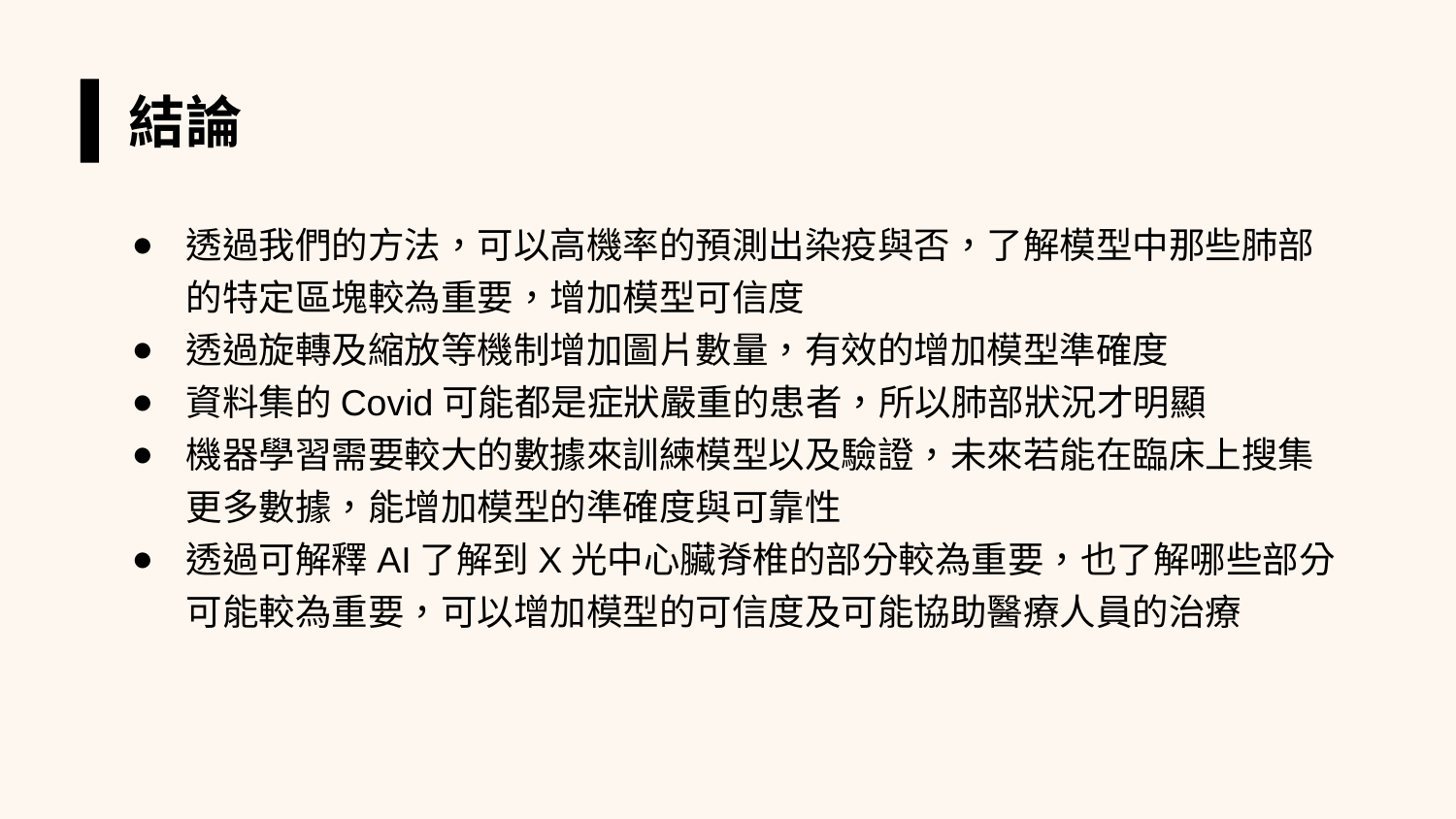

結論
透過我們的方法，可以高機率的預測出染疫與否，了解模型中那些肺部的特定區塊較為重要，增加模型可信度
透過旋轉及縮放等機制增加圖片數量，有效的增加模型準確度
資料集的Covid可能都是症狀嚴重的患者，所以肺部狀況才明顯
機器學習需要較大的數據來訓練模型以及驗證，未來若能在臨床上搜集更多數據，能增加模型的準確度與可靠性
透過可解釋AI了解到X光中心臟脊椎的部分較為重要，也了解哪些部分可能較為重要，可以增加模型的可信度及可能協助醫療人員的治療